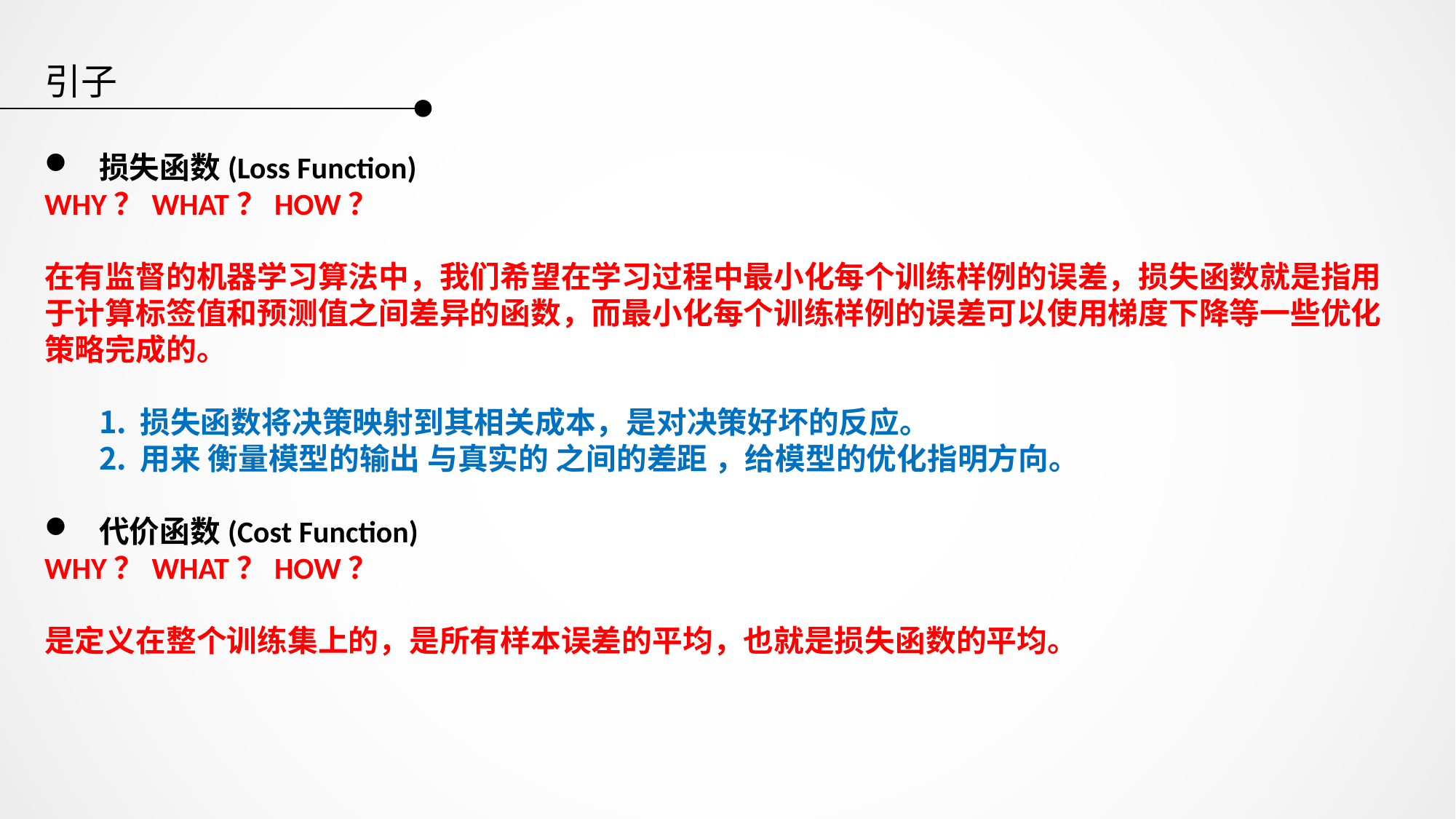

引子

损失函数(Loss Function)
WHY？WHAT？HOW？

在有监督的机器学习算法中，我们希望在学习过程中最小化每个训练样例的误差，损失函数就是指用于计算标签值和预测值之间差异的函数，而最小化每个训练样例的误差可以使用梯度下降等一些优化策略完成的。

损失函数将决策映射到其相关成本，是对决策好坏的反应。
用来 衡量模型的输出 与真实的 之间的差距 ，给模型的优化指明方向。

代价函数(Cost Function)
WHY？WHAT？HOW？

是定义在整个训练集上的，是所有样本误差的平均，也就是损失函数的平均。